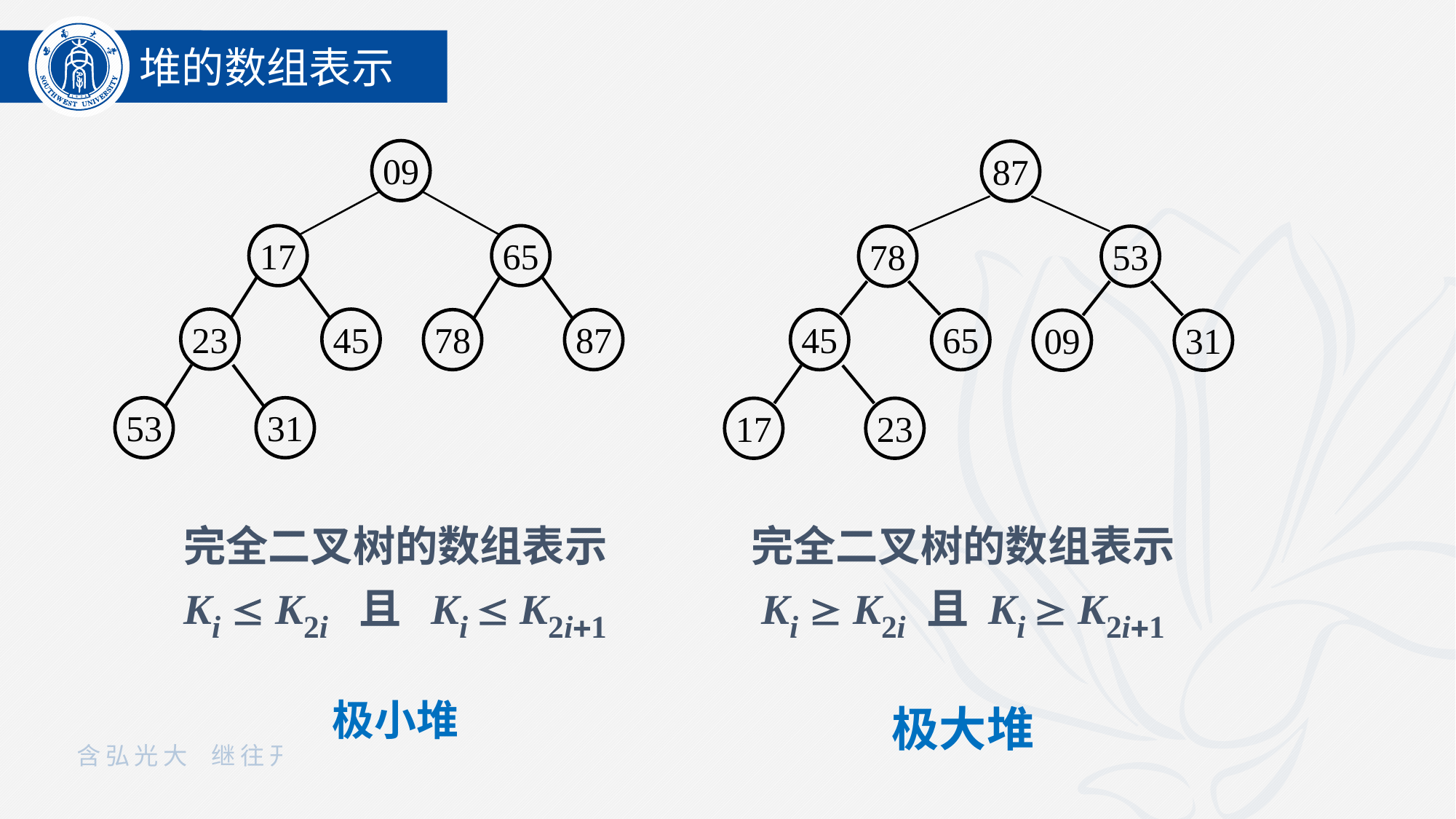

堆的数组表示
87
78
53
09
31
45
65
17
23
09
17
65
78
87
23
45
53
31
完全二叉树的数组表示
Ki ≤ K2i  且  Ki ≤ K2i+1
极小堆
完全二叉树的数组表示
Ki ≥ K2i 且 Ki ≥ K2i+1
极大堆